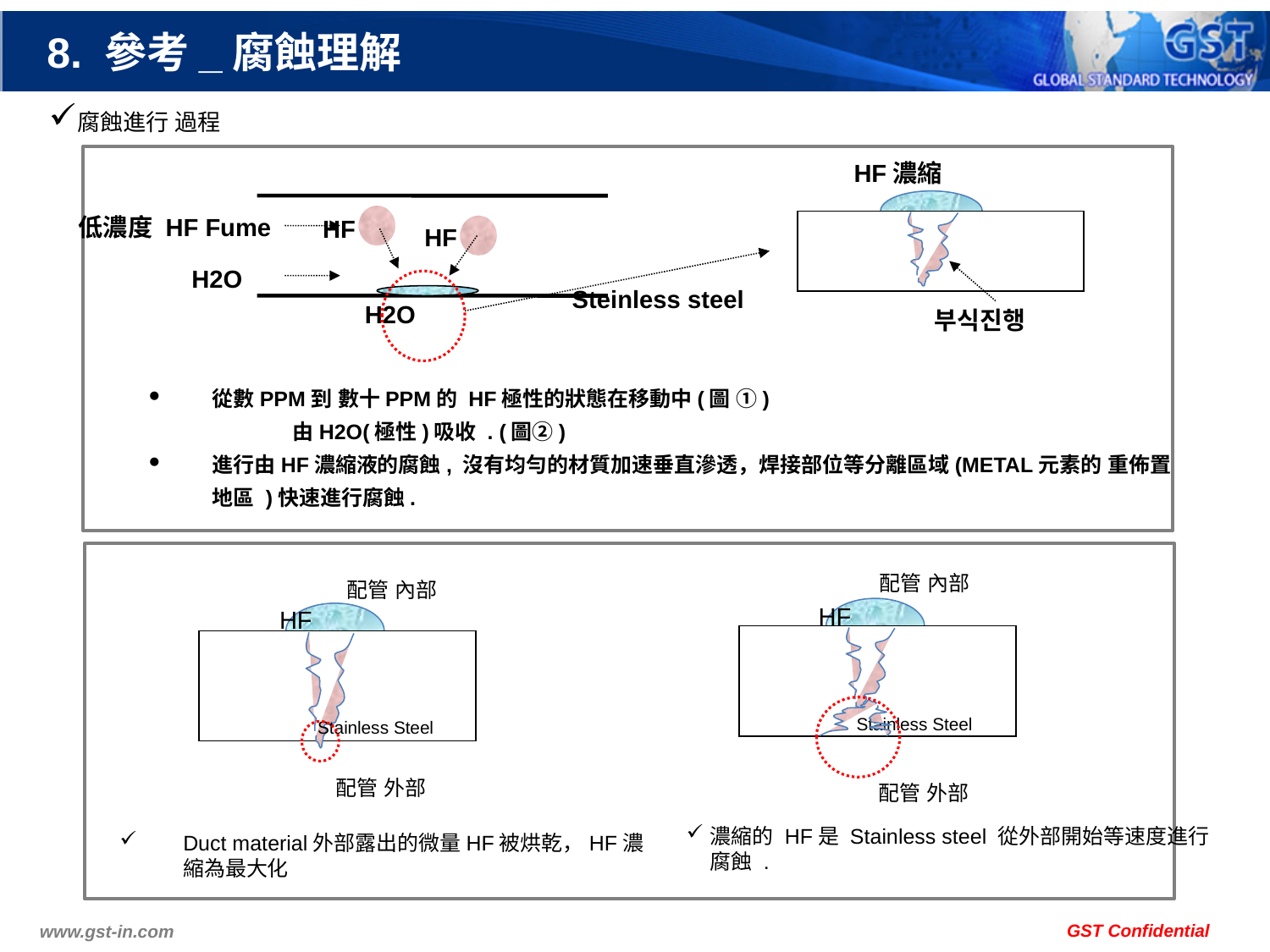

# 8. 參考_腐蝕理解
腐蝕進行 過程

HF濃縮

低濃度 HF Fume
HF

HF

H2O

Steinless steel

H2O

부식진행
從數PPM到 數十PPM的 HF極性的狀態在移動中(圖 ①)
		  由H2O(極性)吸收 . (圖②)
進行由HF濃縮液的腐蝕, 沒有均勻的材質加速垂直滲透，焊接部位等分離區域(METAL元素的 重佈置地區 )快速進行腐蝕.

配管 內部
HF

Stainless Steel
配管 外部
配管 內部
HF

Stainless Steel

配管 外部
濃縮的 HF是 Stainless steel 從外部開始等速度進行腐蝕 .
Duct material外部露出的微量HF被烘乾，HF濃縮為最大化